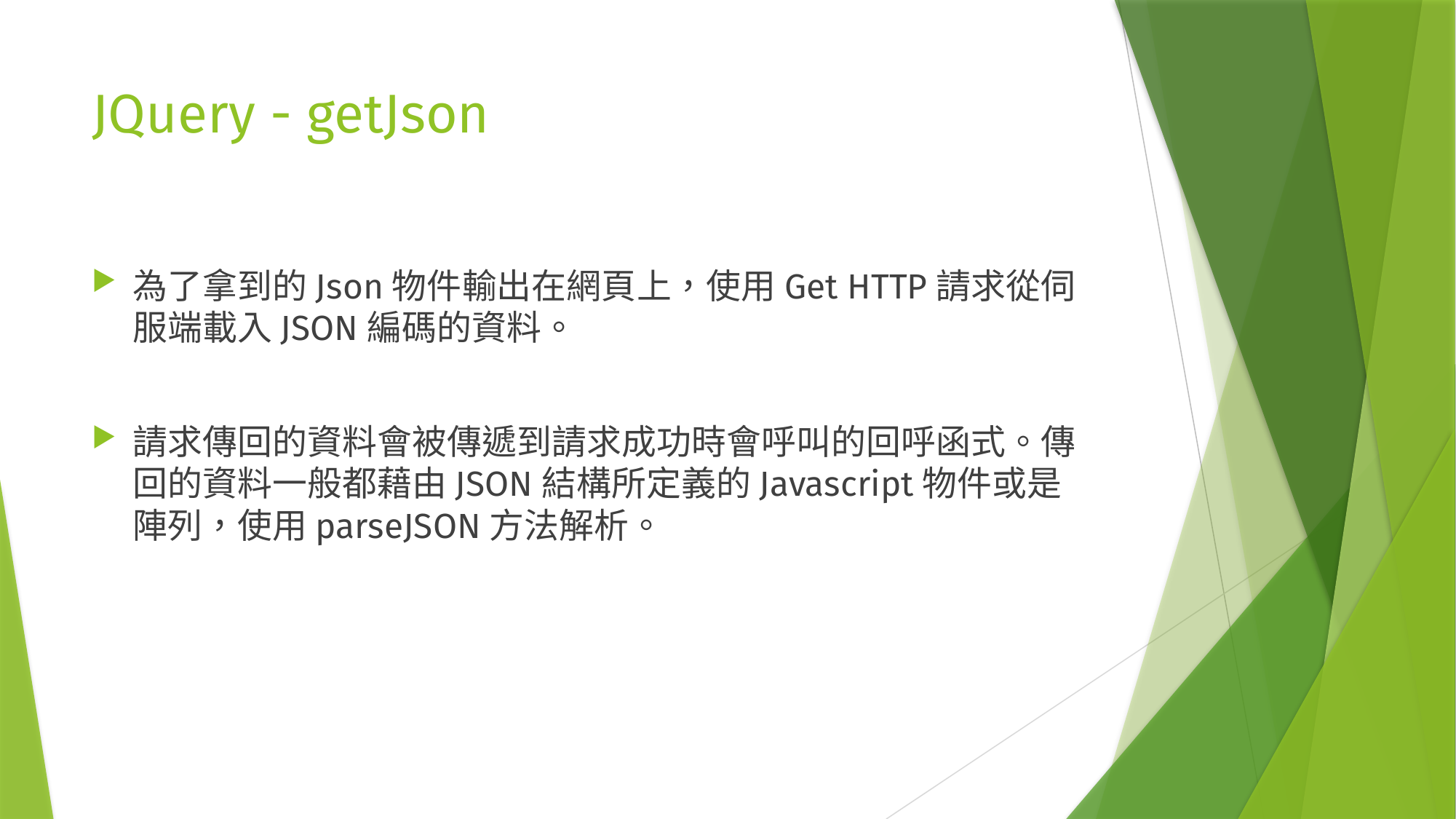

# JQuery - getJson
為了拿到的Json物件輸出在網頁上，使用Get HTTP請求從伺服端載入JSON編碼的資料。

請求傳回的資料會被傳遞到請求成功時會呼叫的回呼函式。傳回的資料一般都藉由JSON結構所定義的Javascript物件或是陣列，使用parseJSON方法解析。